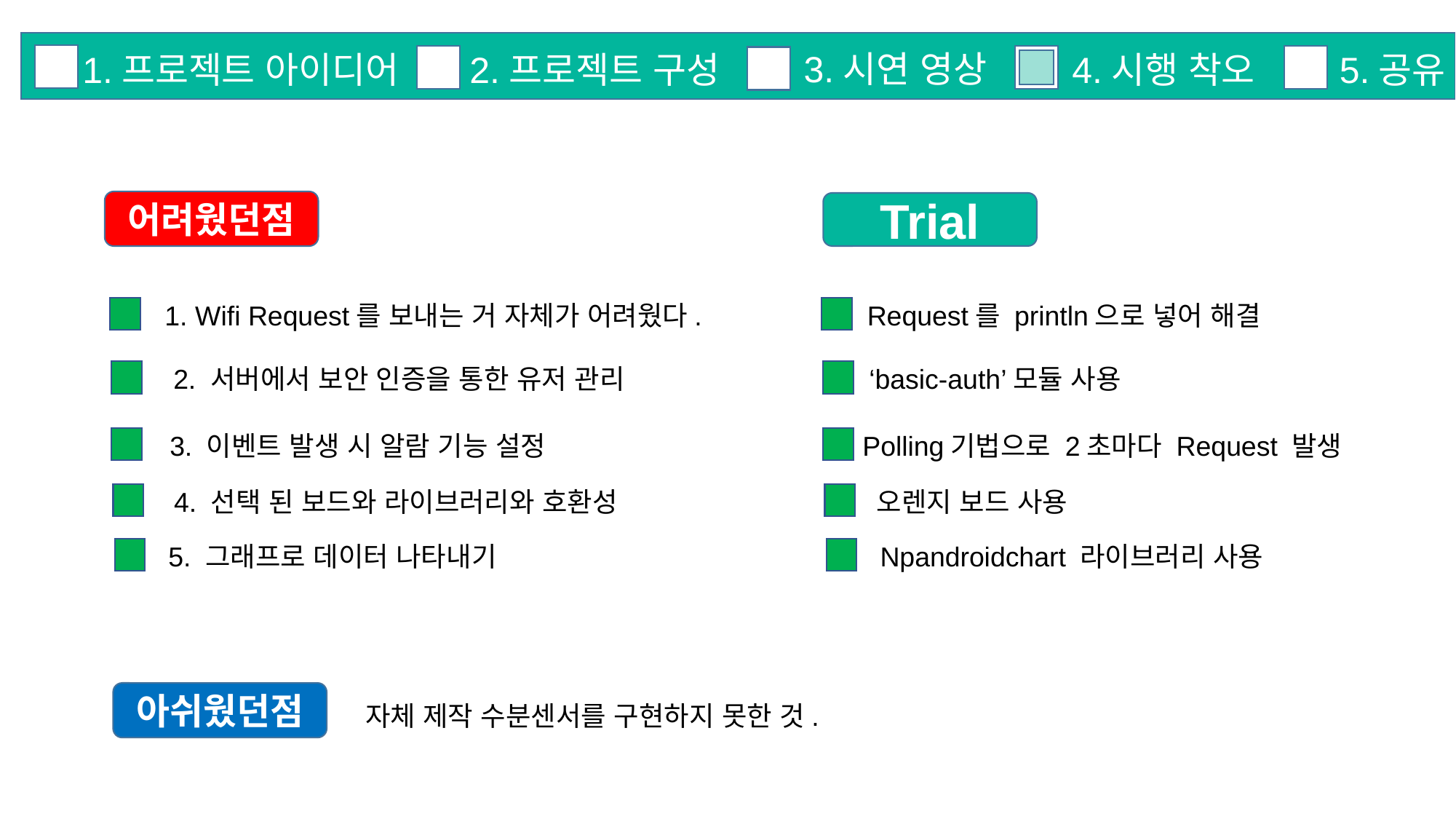

프로젝트 아이디어
프로젝트 구성
추가 구성

3.시연 영상
1.프로젝트 아이디어
2.프로젝트 구성
4.시행 착오
5.공유

어려웠던점
Trial
1. Wifi Request를 보내는 거 자체가 어려웠다.
Request를 println으로 넣어 해결

2. 서버에서 보안 인증을 통한 유저 관리
‘basic-auth’모듈 사용

3. 이벤트 발생 시 알람 기능 설정
Polling기법으로 2초마다 Request 발생

4. 선택 된 보드와 라이브러리와 호환성
오렌지 보드 사용

5. 그래프로 데이터 나타내기
Npandroidchart 라이브러리 사용

아쉬웠던점
자체 제작 수분센서를 구현하지 못한 것.